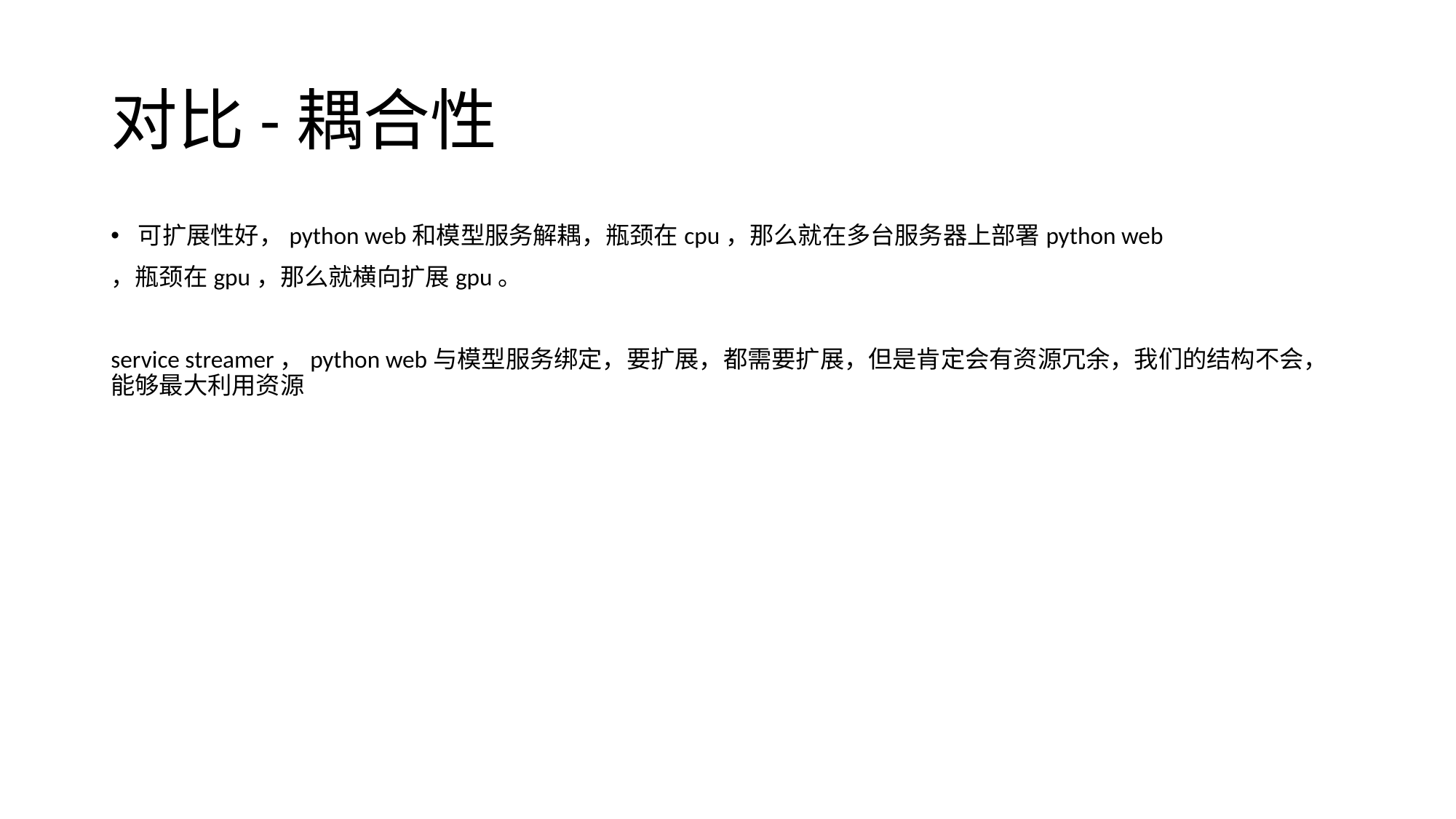

# 对比-耦合性
可扩展性好，python web和模型服务解耦，瓶颈在cpu，那么就在多台服务器上部署python web
，瓶颈在gpu，那么就横向扩展gpu。

service streamer，python web与模型服务绑定，要扩展，都需要扩展，但是肯定会有资源冗余，我们的结构不会，能够最大利用资源